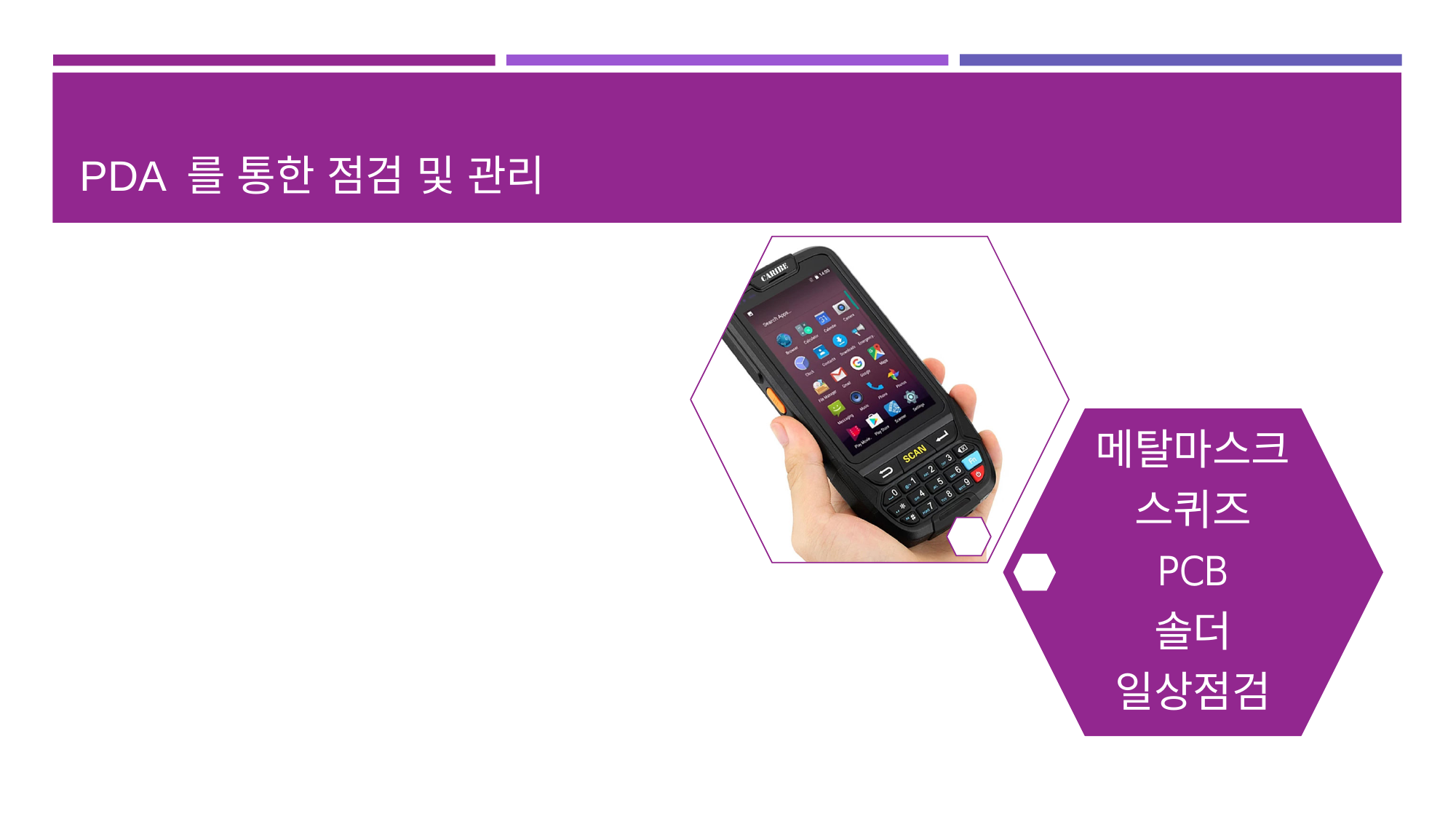

# PDA 를 통한 점검 및 관리
메탈마스크
스퀴즈
PCB
솔더
일상점검